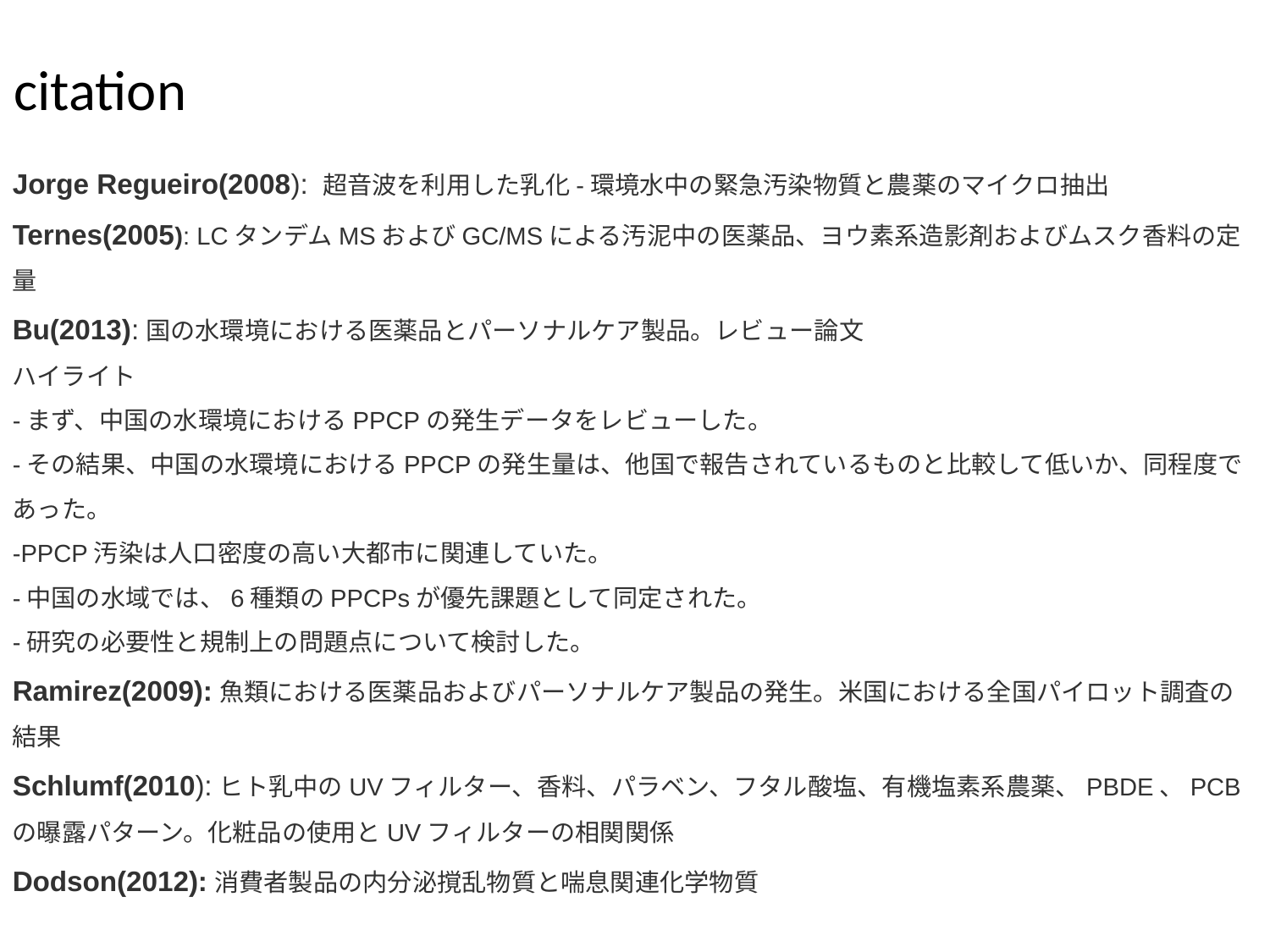

citation
Jorge Regueiro(2008): 超音波を利用した乳化-環境水中の緊急汚染物質と農薬のマイクロ抽出
Ternes(2005): LCタンデムMSおよびGC/MSによる汚泥中の医薬品、ヨウ素系造影剤およびムスク香料の定量
Bu(2013):国の水環境における医薬品とパーソナルケア製品。レビュー論文
ハイライト
-まず、中国の水環境におけるPPCPの発生データをレビューした。
-その結果、中国の水環境におけるPPCPの発生量は、他国で報告されているものと比較して低いか、同程度であった。
-PPCP汚染は人口密度の高い大都市に関連していた。
-中国の水域では、6種類のPPCPsが優先課題として同定された。
-研究の必要性と規制上の問題点について検討した。
Ramirez(2009):魚類における医薬品およびパーソナルケア製品の発生。米国における全国パイロット調査の結果
Schlumf(2010):ヒト乳中のUVフィルター、香料、パラベン、フタル酸塩、有機塩素系農薬、PBDE、PCBの曝露パターン。化粧品の使用とUVフィルターの相関関係
Dodson(2012):消費者製品の内分泌撹乱物質と喘息関連化学物質